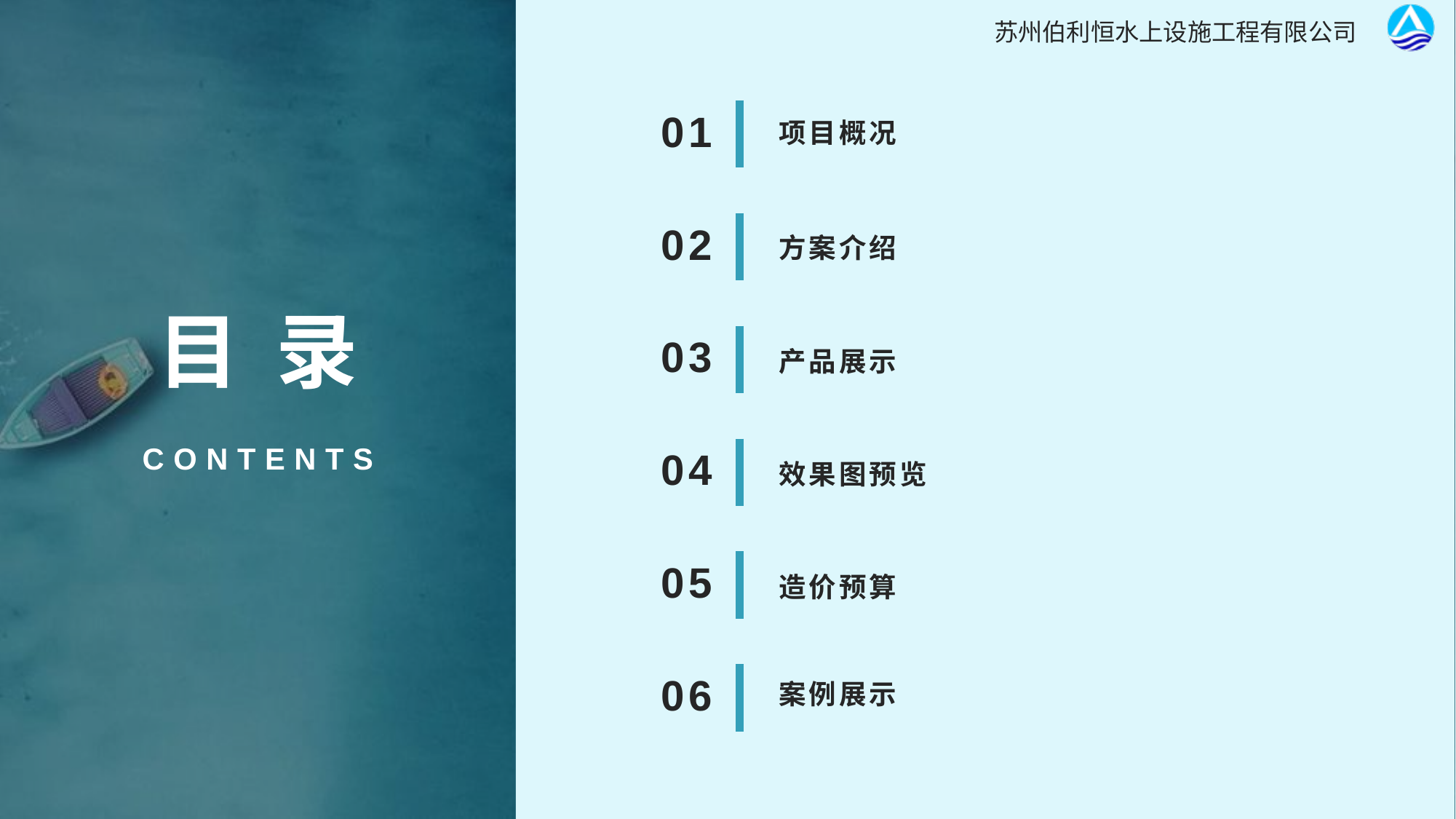

01
项目概况
02
方案介绍
目 录
03
产品展示
CONTENTS
04
效果图预览
05
造价预算
06
案例展示